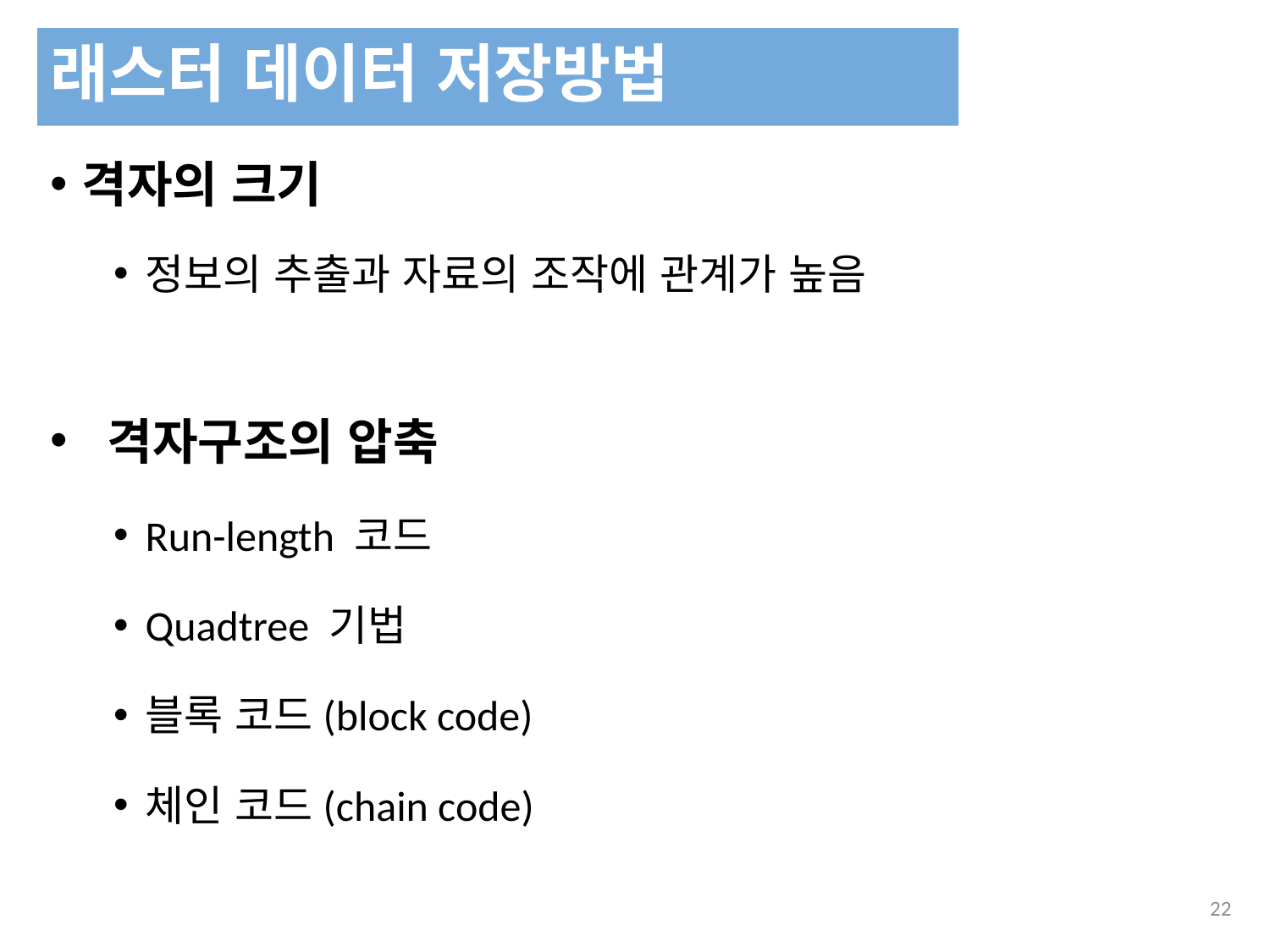

래스터 데이터 저장방법
격자의 크기
정보의 추출과 자료의 조작에 관계가 높음
 격자구조의 압축
Run-length 코드
Quadtree 기법
블록 코드(block code)
체인 코드(chain code)

22